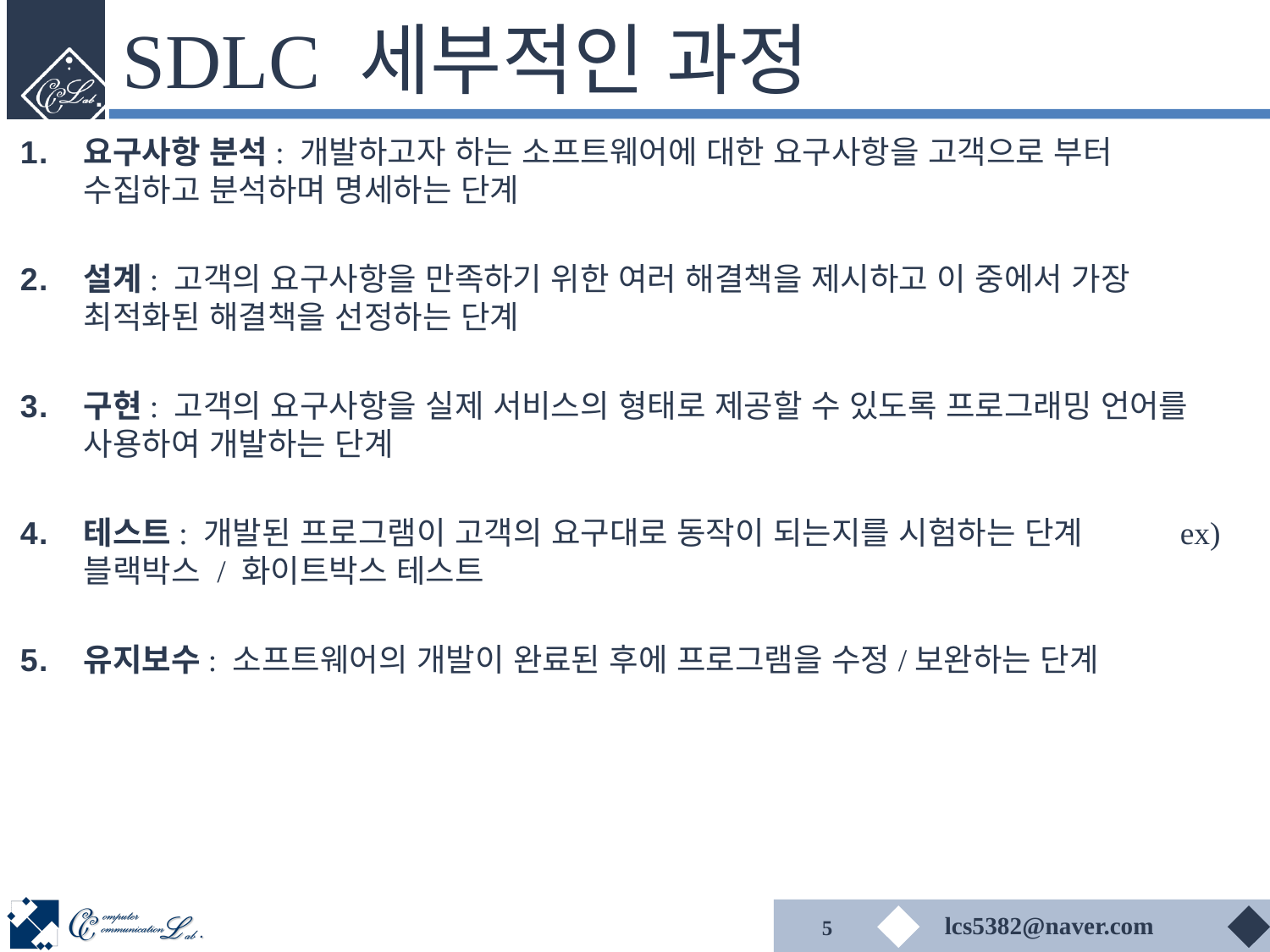

# SDLC 세부적인 과정
요구사항 분석: 개발하고자 하는 소프트웨어에 대한 요구사항을 고객으로 부터      수집하고 분석하며 명세하는 단계

설계: 고객의 요구사항을 만족하기 위한 여러 해결책을 제시하고 이 중에서 가장    최적화된 해결책을 선정하는 단계

구현: 고객의 요구사항을 실제 서비스의 형태로 제공할 수 있도록 프로그래밍 언어를 사용하여 개발하는 단계

테스트: 개발된 프로그램이 고객의 요구대로 동작이 되는지를 시험하는 단계          ex) 블랙박스 / 화이트박스 테스트

유지보수: 소프트웨어의 개발이 완료된 후에 프로그램을 수정/보완하는 단계